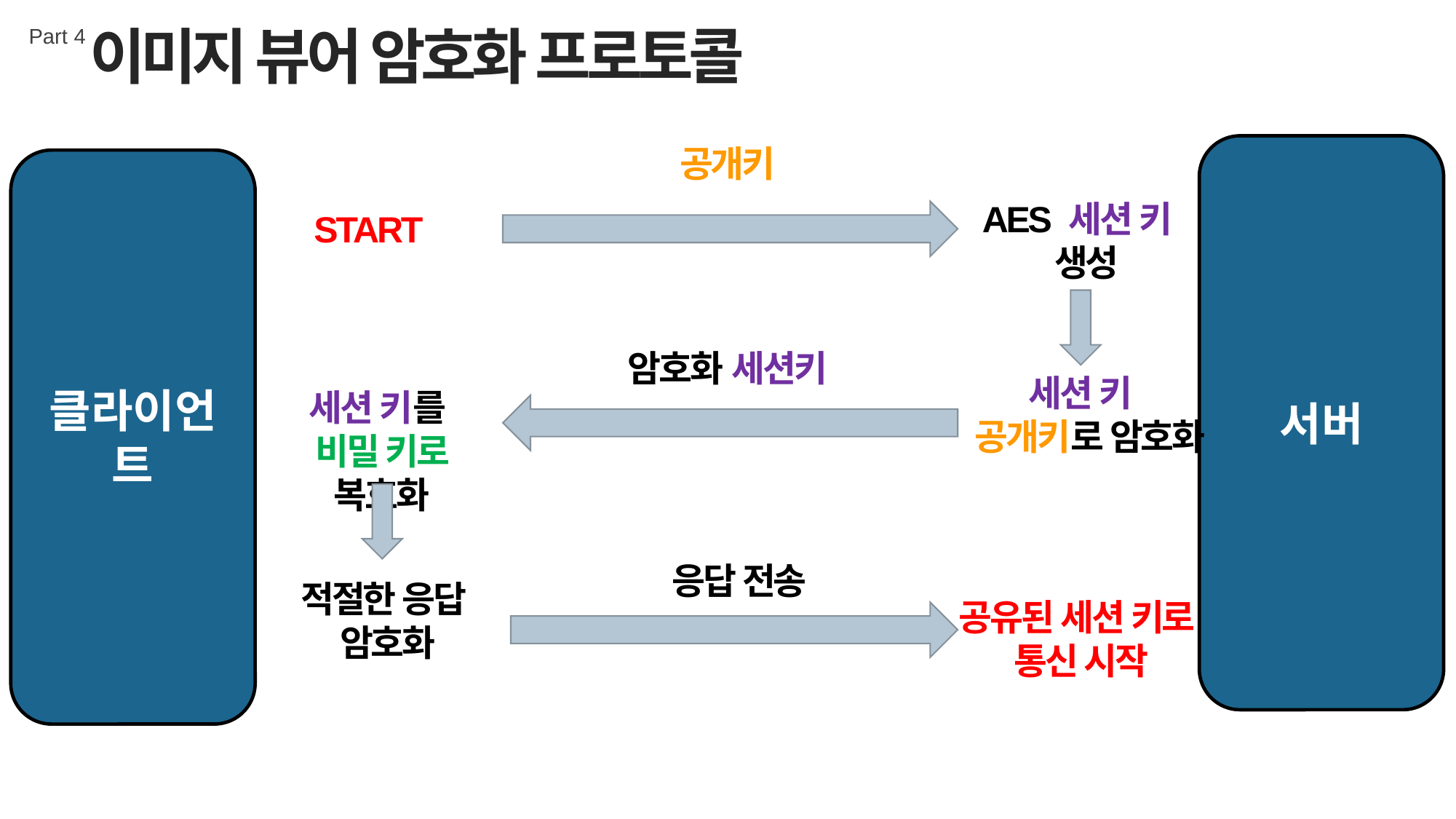

이미지 뷰어 암호화 프로토콜
Part 4
공개키
서버
클라이언트
AES 세션 키
 생성
START

암호화 세션키
세션 키
 공개키로 암호화
세션 키를
비밀 키로 복호화

응답 전송
적절한 응답
암호화
공유된 세션 키로
통신 시작